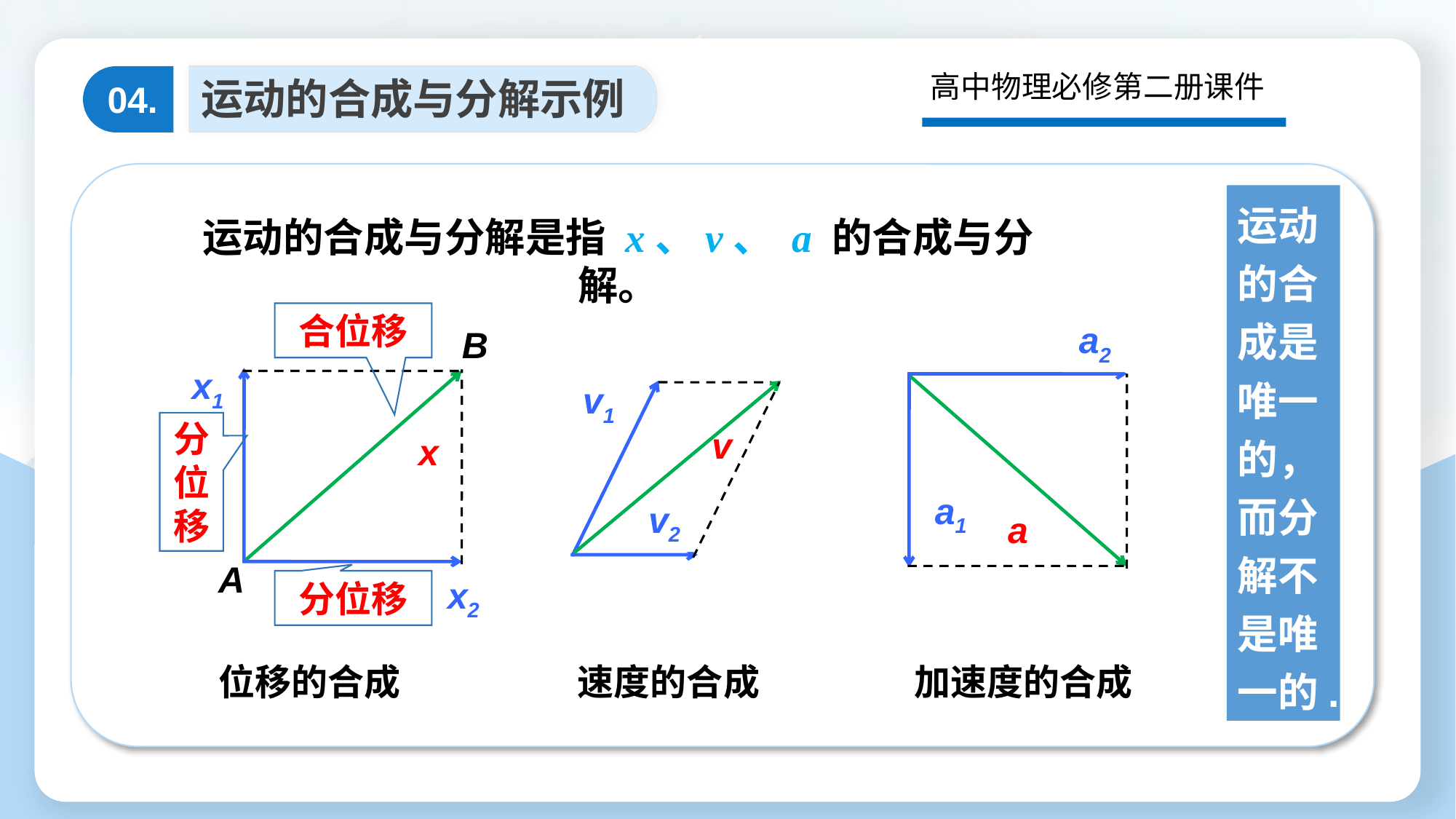

高中物理必修第二册课件

运动的合成与分解示例
04.

运动的合成是唯一的，而分解不是唯一的.
运动的合成与分解是指 x、v、 a 的合成与分解。
合位移
a2

a1

a

B
x1

x
A

x2

v1

v

v2

分位移
分位移
速度的合成
加速度的合成
位移的合成